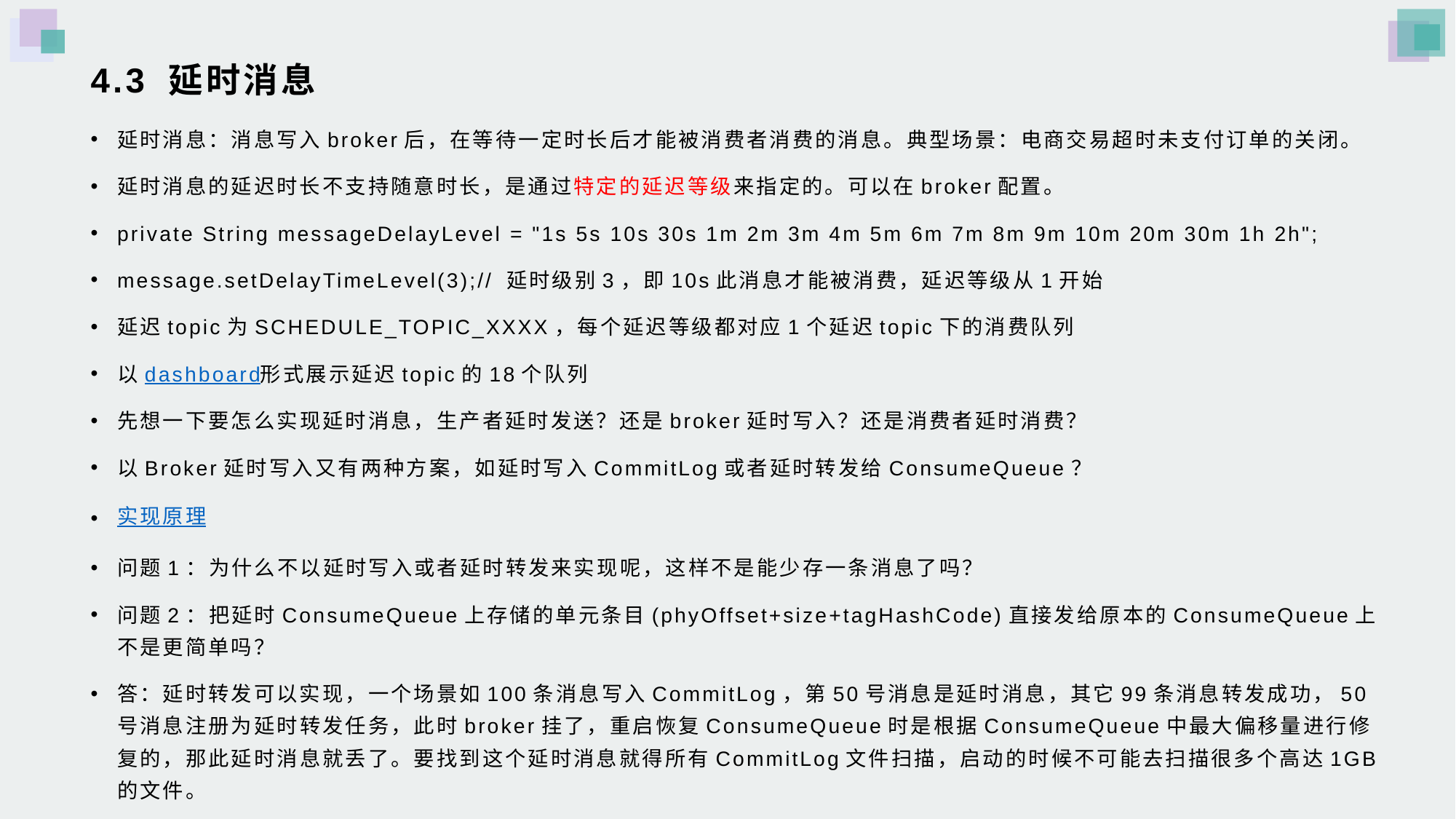

# 4.3 延时消息
延时消息：消息写入broker后，在等待一定时长后才能被消费者消费的消息。典型场景：电商交易超时未支付订单的关闭。
延时消息的延迟时长不支持随意时长，是通过特定的延迟等级来指定的。可以在broker配置。
private String messageDelayLevel = "1s 5s 10s 30s 1m 2m 3m 4m 5m 6m 7m 8m 9m 10m 20m 30m 1h 2h";
message.setDelayTimeLevel(3);// 延时级别3，即10s此消息才能被消费，延迟等级从1开始
延迟topic为SCHEDULE_TOPIC_XXXX，每个延迟等级都对应1个延迟topic下的消费队列
以dashboard形式展示延迟topic的18个队列
先想一下要怎么实现延时消息，生产者延时发送？还是broker延时写入？还是消费者延时消费？
以Broker延时写入又有两种方案，如延时写入CommitLog或者延时转发给ConsumeQueue？
实现原理
问题1：为什么不以延时写入或者延时转发来实现呢，这样不是能少存一条消息了吗？
问题2：把延时ConsumeQueue上存储的单元条目(phyOffset+size+tagHashCode)直接发给原本的ConsumeQueue上不是更简单吗？
答：延时转发可以实现，一个场景如100条消息写入CommitLog，第50号消息是延时消息，其它99条消息转发成功，50号消息注册为延时转发任务，此时broker挂了，重启恢复ConsumeQueue时是根据ConsumeQueue中最大偏移量进行修复的，那此延时消息就丢了。要找到这个延时消息就得所有CommitLog文件扫描，启动的时候不可能去扫描很多个高达1GB的文件。